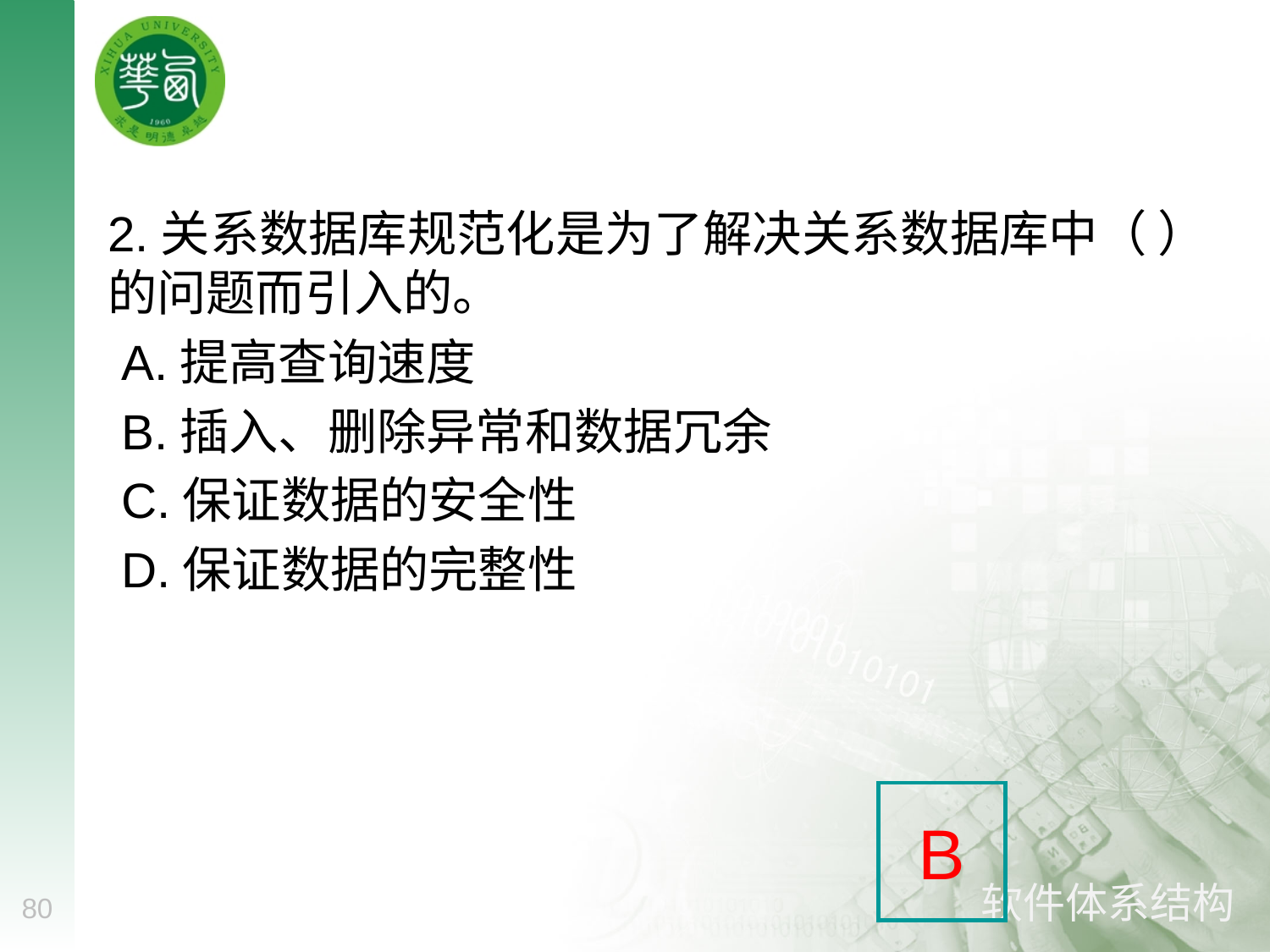

#
2.关系数据库规范化是为了解决关系数据库中（ ）的问题而引入的。
 A.提高查询速度
 B.插入、删除异常和数据冗余
 C.保证数据的安全性
 D.保证数据的完整性
B
80